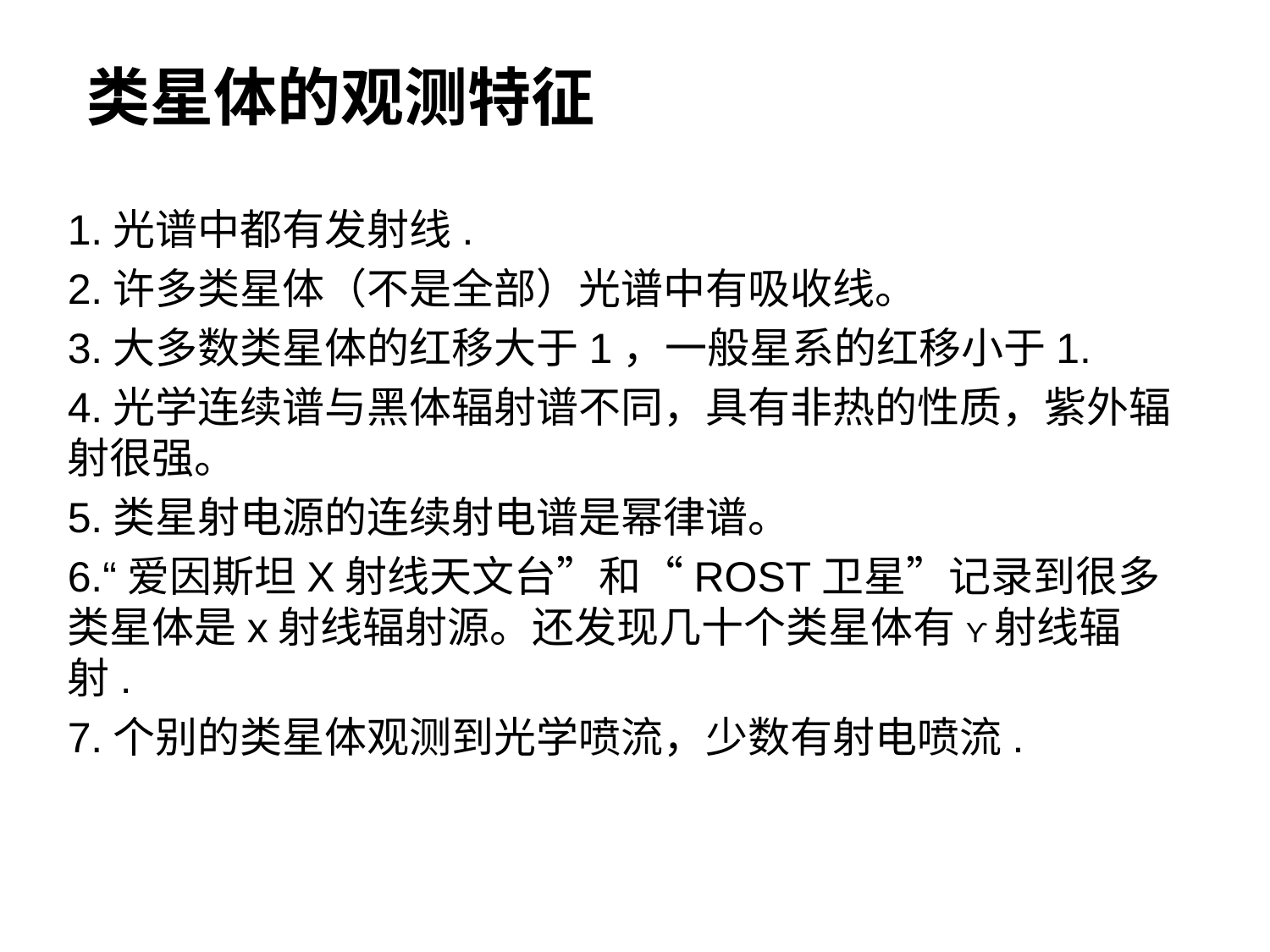

# 类星体的观测特征
1.光谱中都有发射线.
2.许多类星体（不是全部）光谱中有吸收线。
3.大多数类星体的红移大于1，一般星系的红移小于1.
4.光学连续谱与黑体辐射谱不同，具有非热的性质，紫外辐射很强。
5.类星射电源的连续射电谱是幂律谱。
6.“爱因斯坦X射线天文台”和“ROST卫星”记录到很多类星体是x射线辐射源。还发现几十个类星体有ϒ射线辐射.
7.个别的类星体观测到光学喷流，少数有射电喷流.